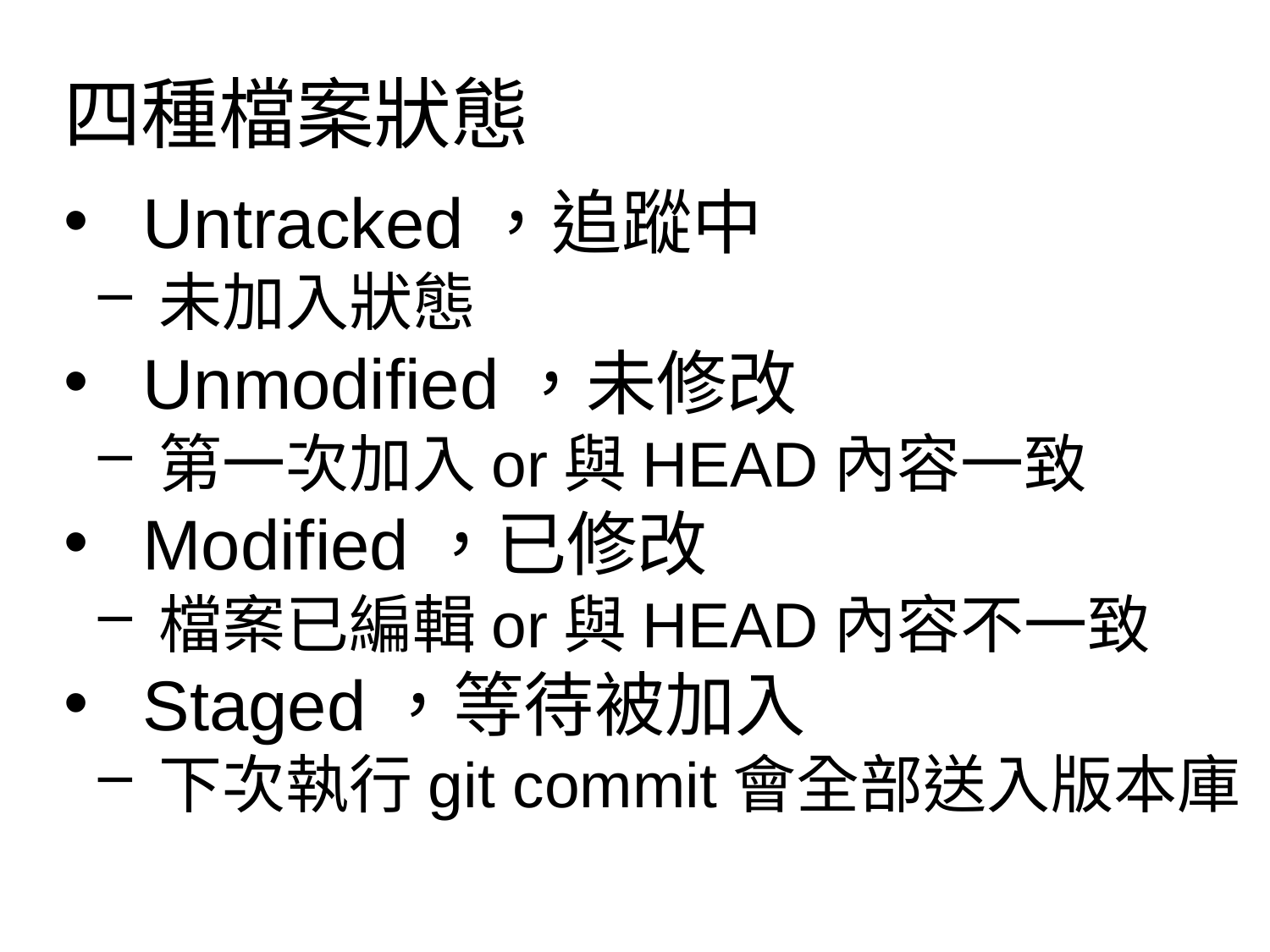

四種檔案狀態
Untracked，追蹤中
未加入狀態
Unmodified，未修改
第一次加入or與HEAD內容一致
Modified，已修改
檔案已編輯or與HEAD內容不一致
Staged，等待被加入
下次執行git commit會全部送入版本庫